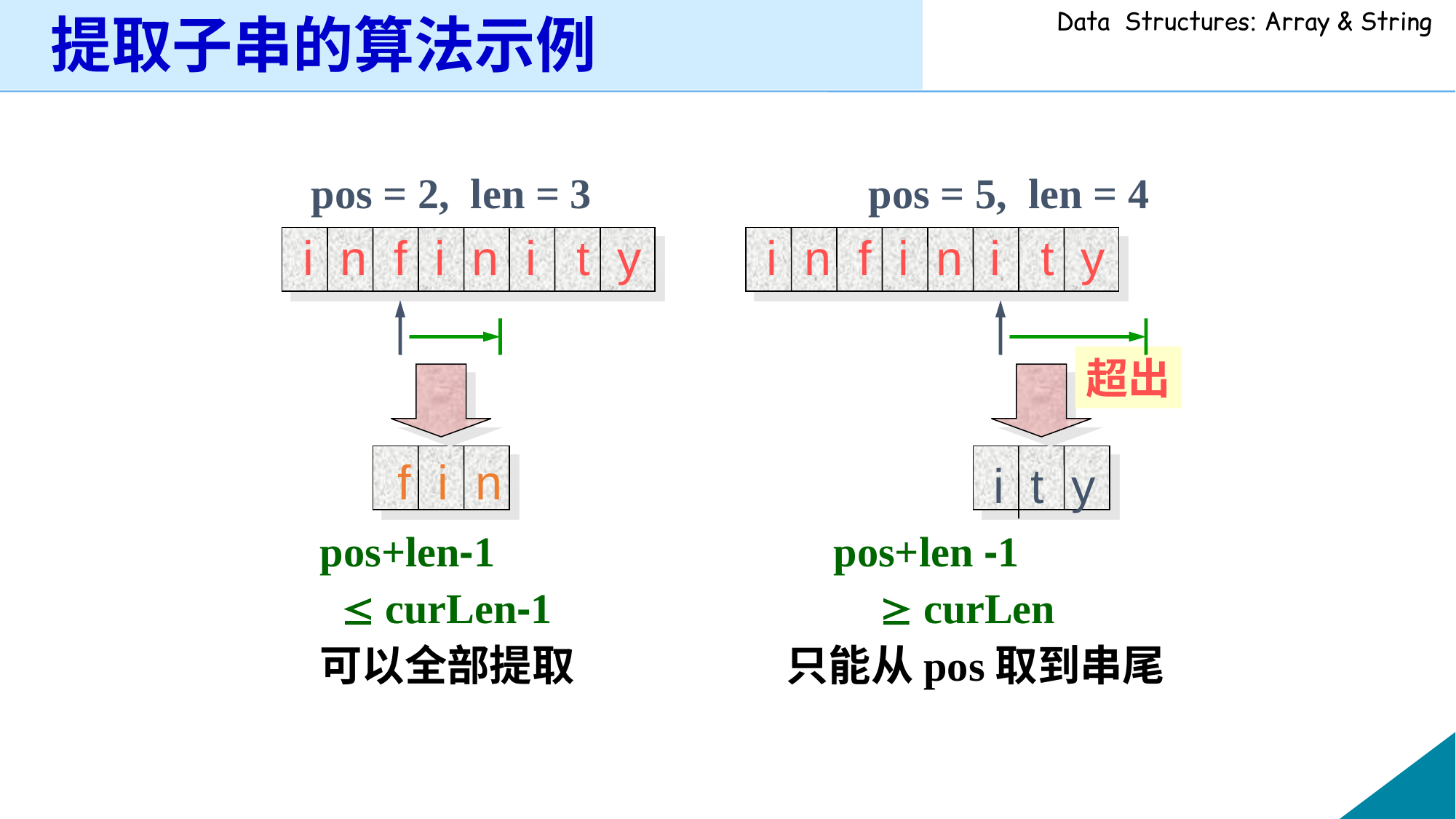

# 提取子串的算法示例
pos = 2,  len = 3
pos = 5,  len = 4
i  n  f  i  n  i   t  y
i  n  f  i  n  i   t  y

超出

f  i  n

i  t  y
pos+len-1 	                            pos+len -1
  ≤ curLen-1                               ≥ curLen
可以全部提取                      只能从pos取到串尾